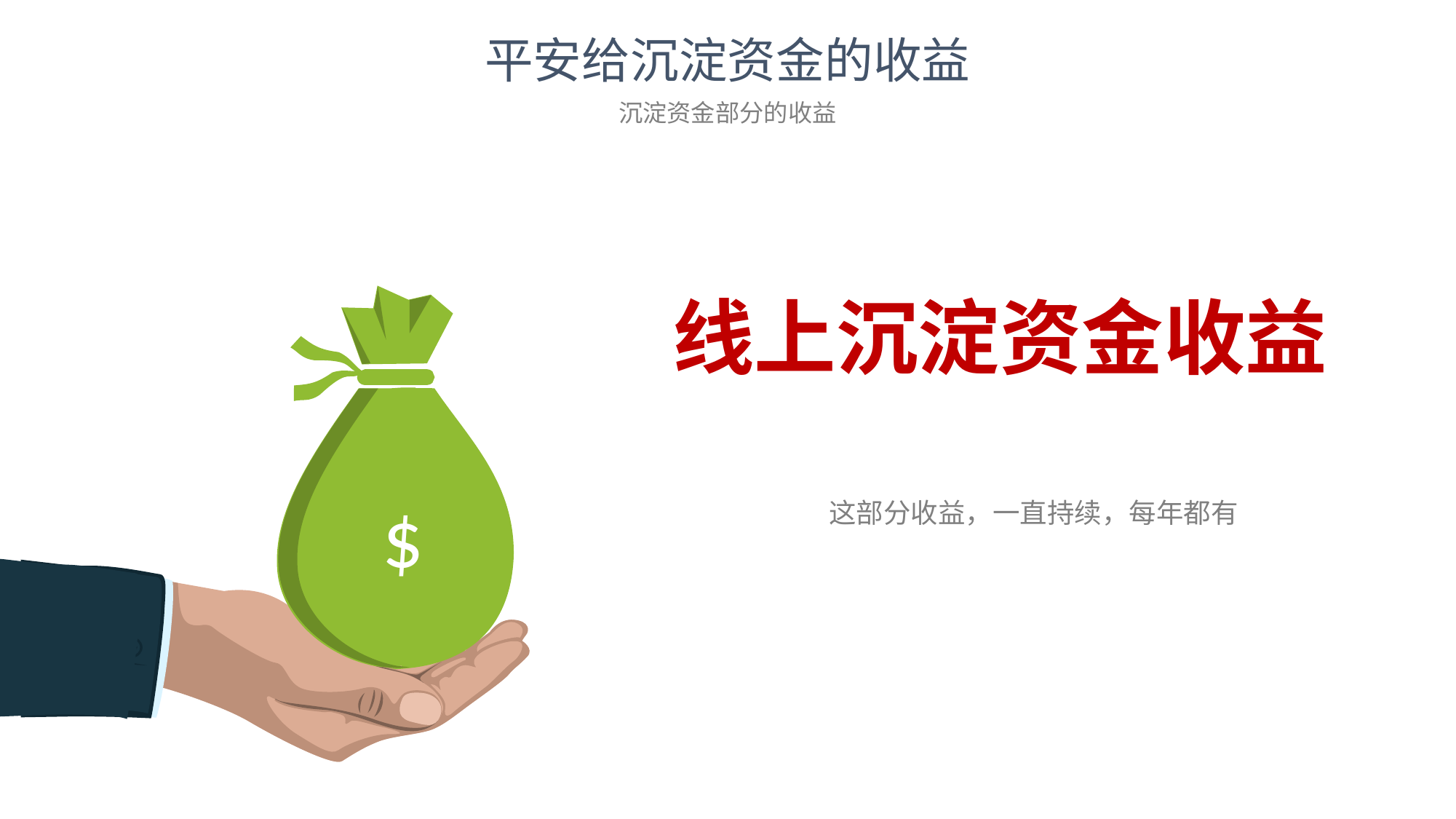

平安给沉淀资金的收益
沉淀资金部分的收益
线上沉淀资金收益

$

这部分收益，一直持续，每年都有